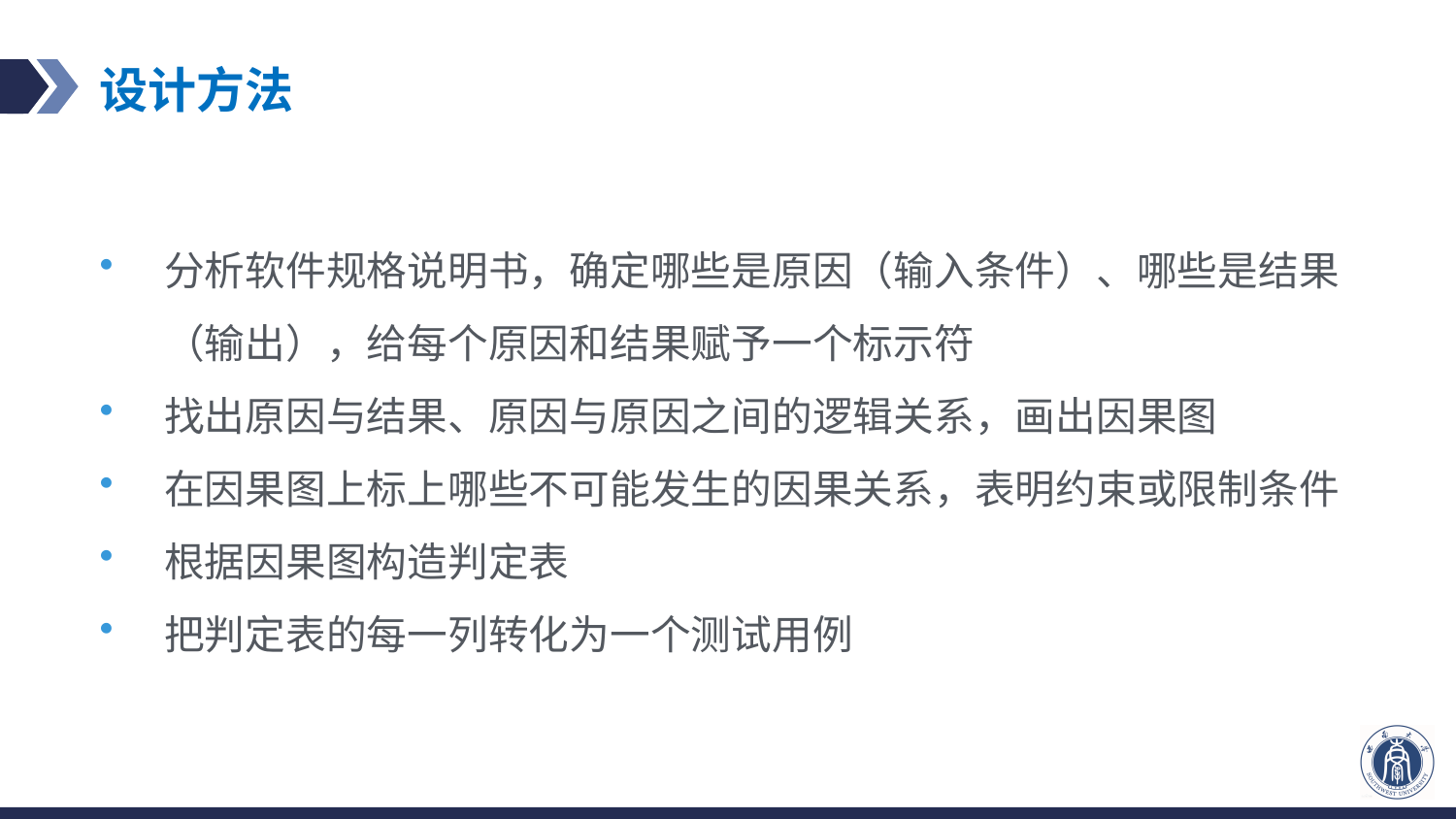

# 设计方法
分析软件规格说明书，确定哪些是原因（输入条件）、哪些是结果（输出），给每个原因和结果赋予一个标示符
找出原因与结果、原因与原因之间的逻辑关系，画出因果图
在因果图上标上哪些不可能发生的因果关系，表明约束或限制条件
根据因果图构造判定表
把判定表的每一列转化为一个测试用例